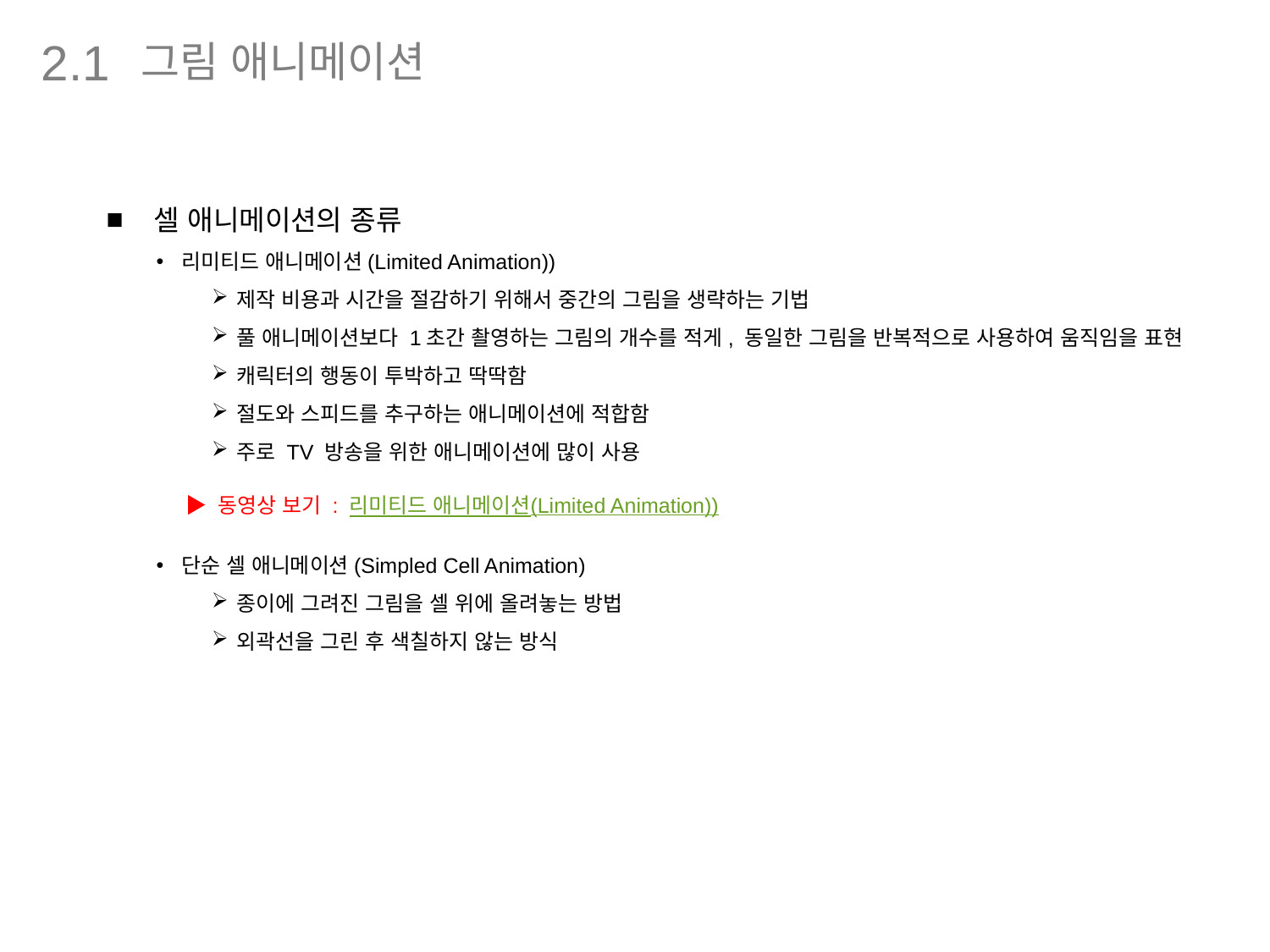

그림 애니메이션
2.1
셀 애니메이션의 종류
리미티드 애니메이션(Limited Animation))
제작 비용과 시간을 절감하기 위해서 중간의 그림을 생략하는 기법
풀 애니메이션보다 1초간 촬영하는 그림의 개수를 적게, 동일한 그림을 반복적으로 사용하여 움직임을 표현
캐릭터의 행동이 투박하고 딱딱함
절도와 스피드를 추구하는 애니메이션에 적합함
주로 TV 방송을 위한 애니메이션에 많이 사용

단순 셀 애니메이션(Simpled Cell Animation)
종이에 그려진 그림을 셀 위에 올려놓는 방법
외곽선을 그린 후 색칠하지 않는 방식
▶ 동영상 보기 : 리미티드 애니메이션(Limited Animation))